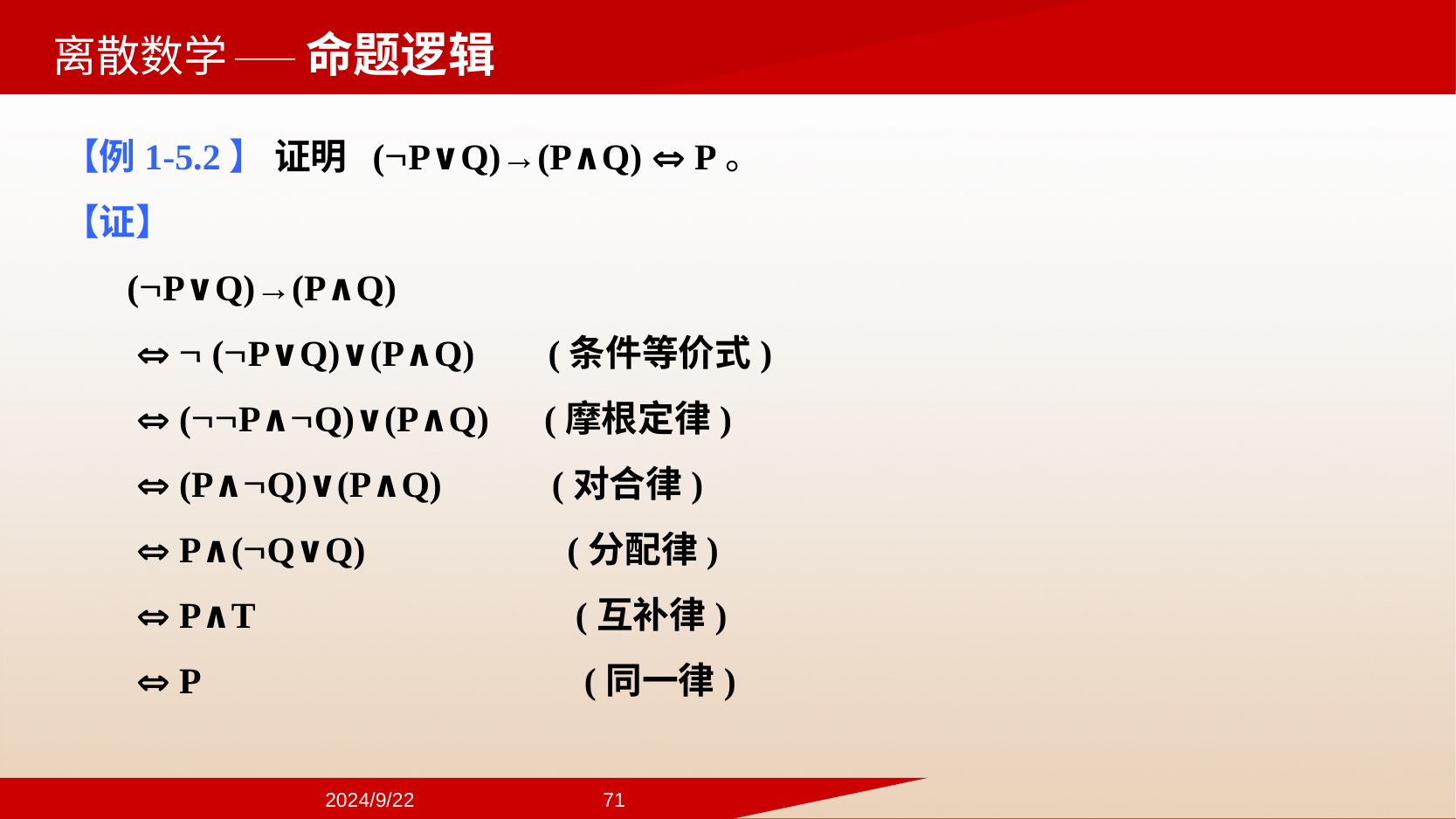

——命题逻辑
【例1-5.2】 证明  (¬P∨Q)→(P∧Q) ⇔ P。
【证】
       (¬P∨Q)→(P∧Q)
        ⇔ ¬ (¬P∨Q)∨(P∧Q)        (条件等价式)
        ⇔ (¬¬P∧¬Q)∨(P∧Q)      (摩根定律)
        ⇔ (P∧¬Q)∨(P∧Q)            (对合律)
        ⇔ P∧(¬Q∨Q)                      (分配律)
        ⇔ P∧T                                   (互补律)
        ⇔ P                                          (同一律)
2024/9/22
71